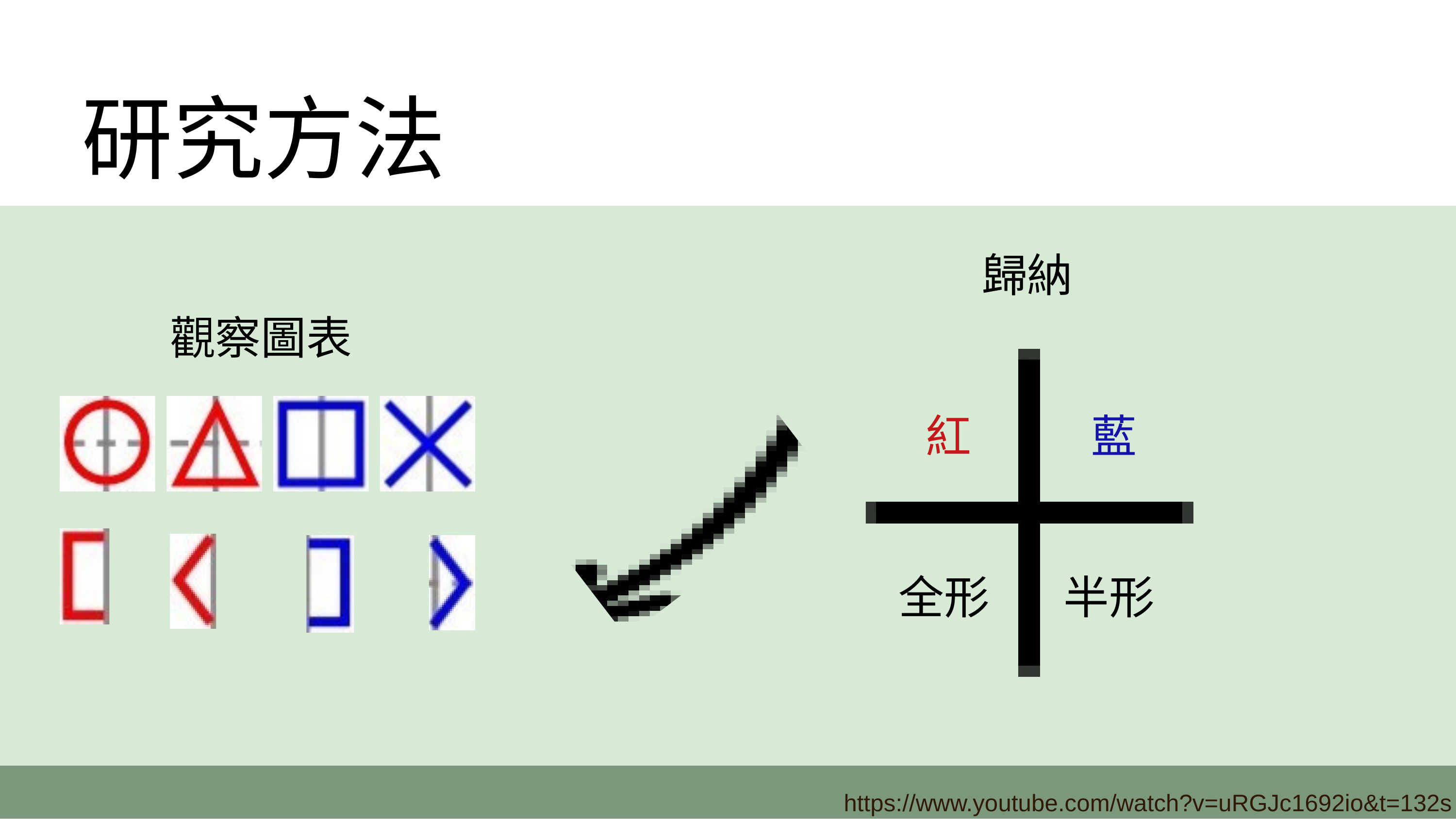

研究方法

歸納
觀察圖表

紅
藍

全形
半形

https://www.youtube.com/watch?v=uRGJc1692io&t=132s